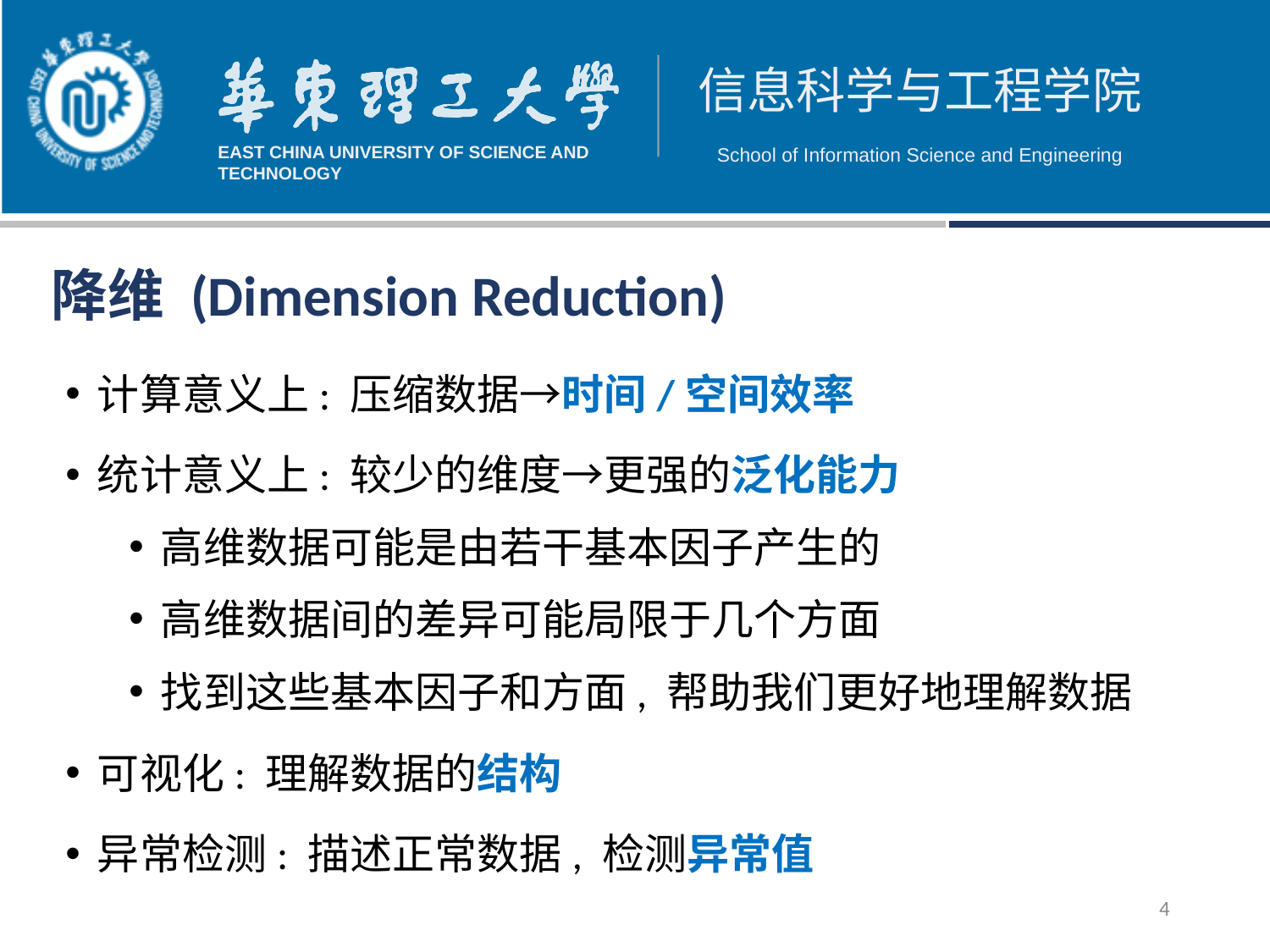

降维 (Dimension Reduction)
计算意义上: 压缩数据→时间/空间效率
统计意义上: 较少的维度→更强的泛化能力
高维数据可能是由若干基本因子产生的
高维数据间的差异可能局限于几个方面
找到这些基本因子和方面, 帮助我们更好地理解数据
可视化: 理解数据的结构
异常检测: 描述正常数据, 检测异常值
4